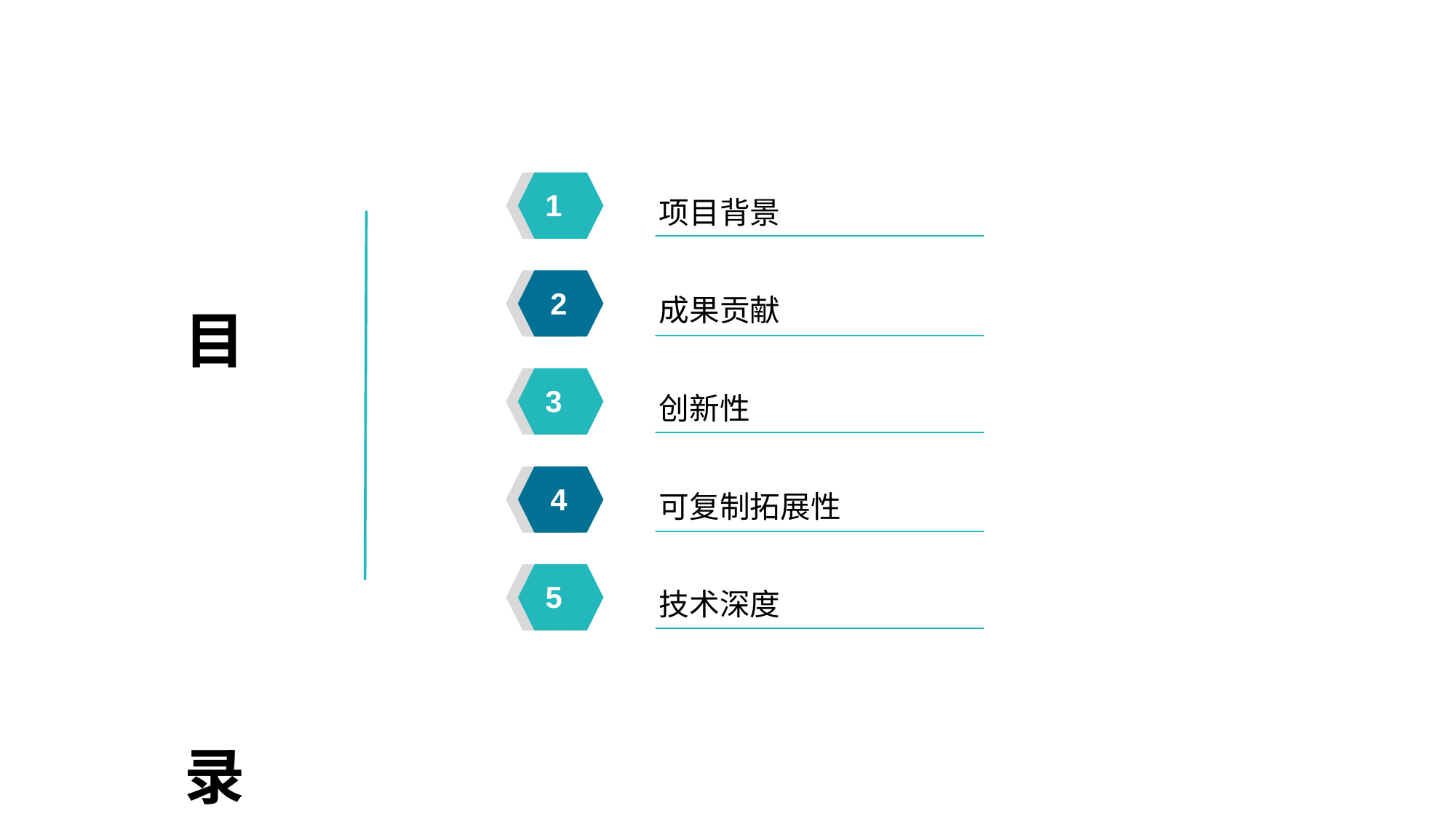

1
项目背景

2
成果贡献
目                               录

3
创新性

4
可复制拓展性

5
技术深度